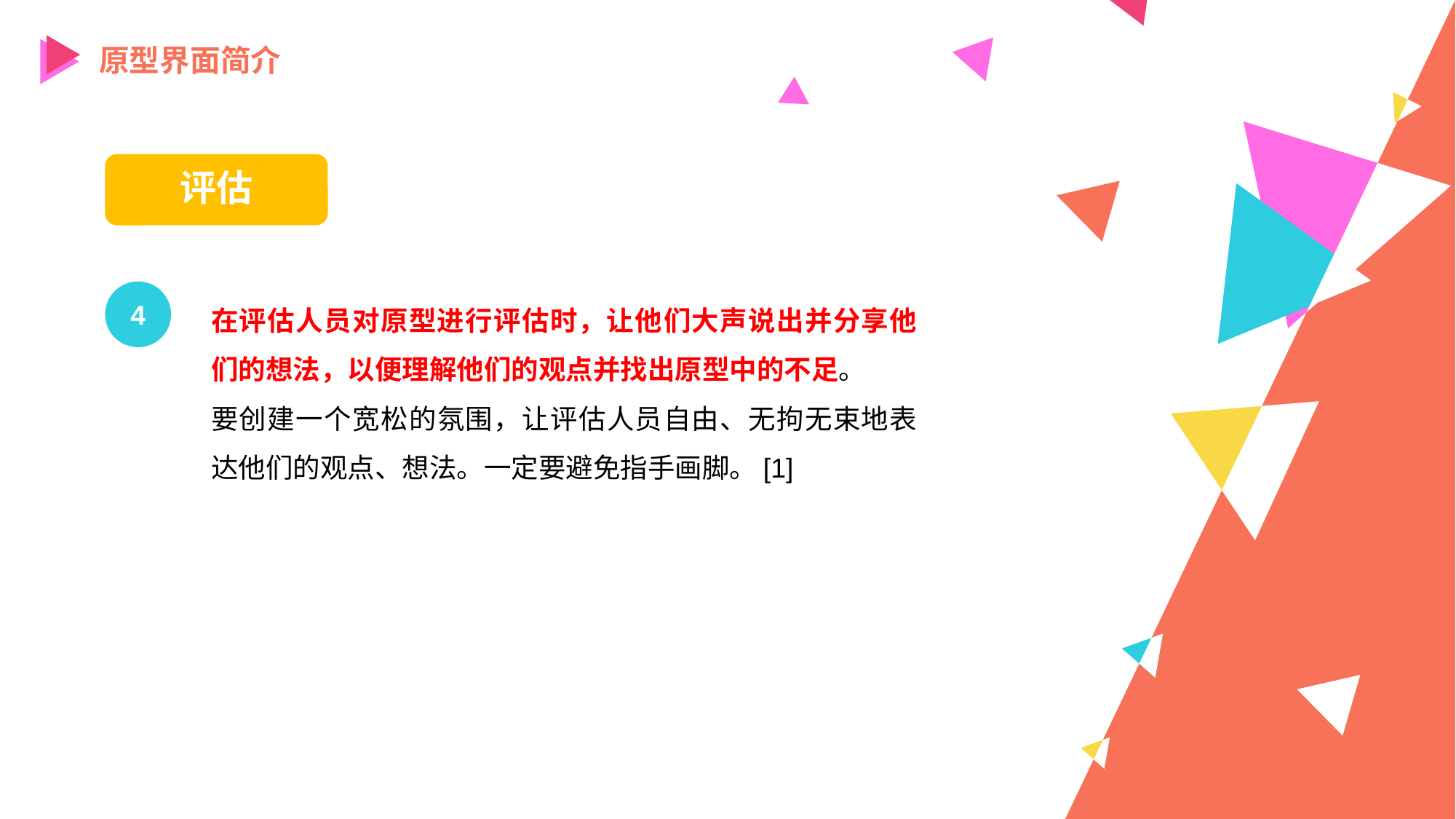

原型界面简介

评估

4
在评估人员对原型进行评估时，让他们大声说出并分享他们的想法，以便理解他们的观点并找出原型中的不足。
要创建一个宽松的氛围，让评估人员自由、无拘无束地表达他们的观点、想法。一定要避免指手画脚。[1]